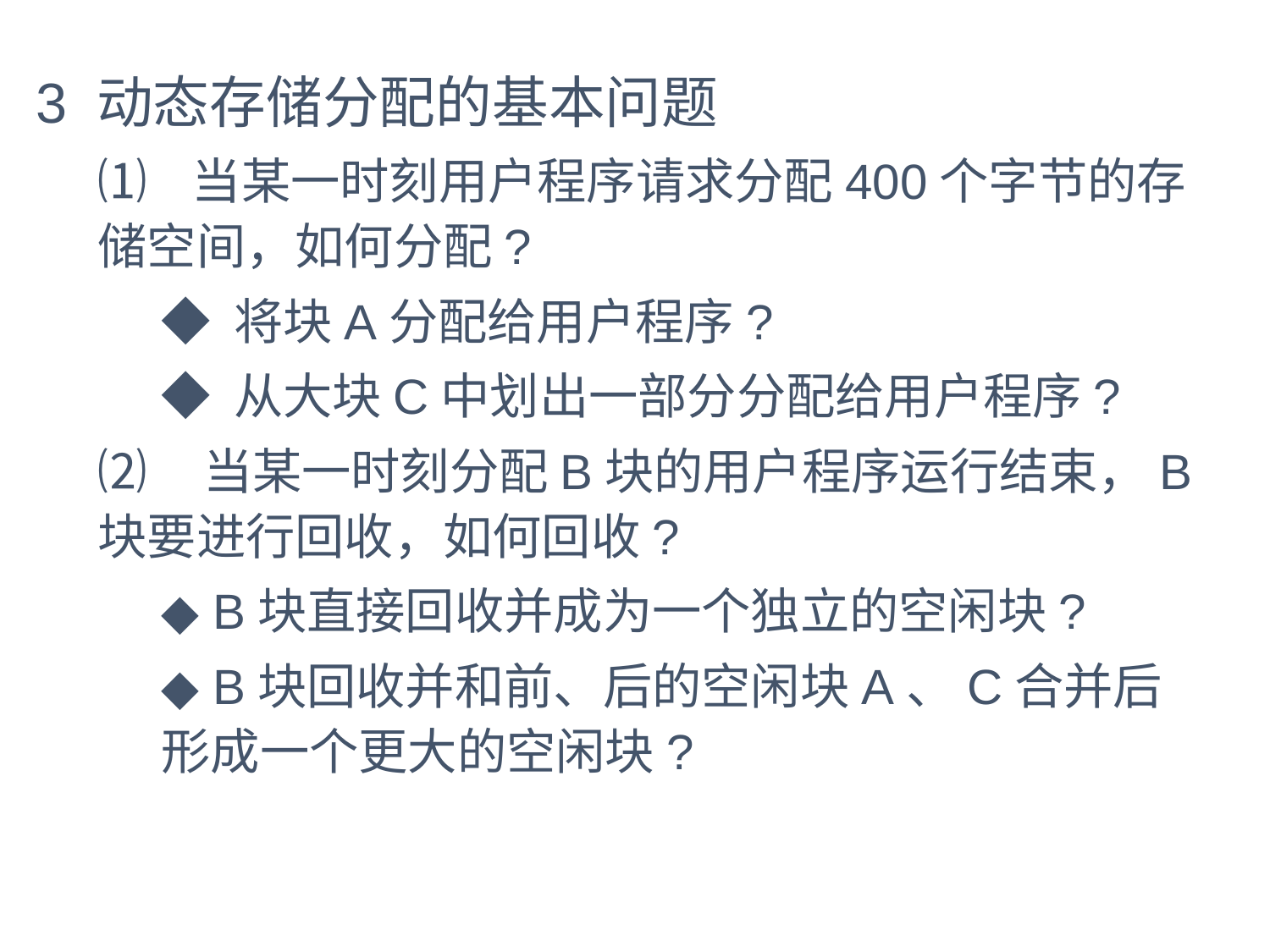

3 动态存储分配的基本问题
⑴   当某一时刻用户程序请求分配400个字节的存储空间，如何分配?
◆ 将块A分配给用户程序?
◆ 从大块C中划出一部分分配给用户程序?
⑵    当某一时刻分配B块的用户程序运行结束，B块要进行回收，如何回收?
◆ B块直接回收并成为一个独立的空闲块?
◆ B块回收并和前、后的空闲块A、C合并后形成一个更大的空闲块?